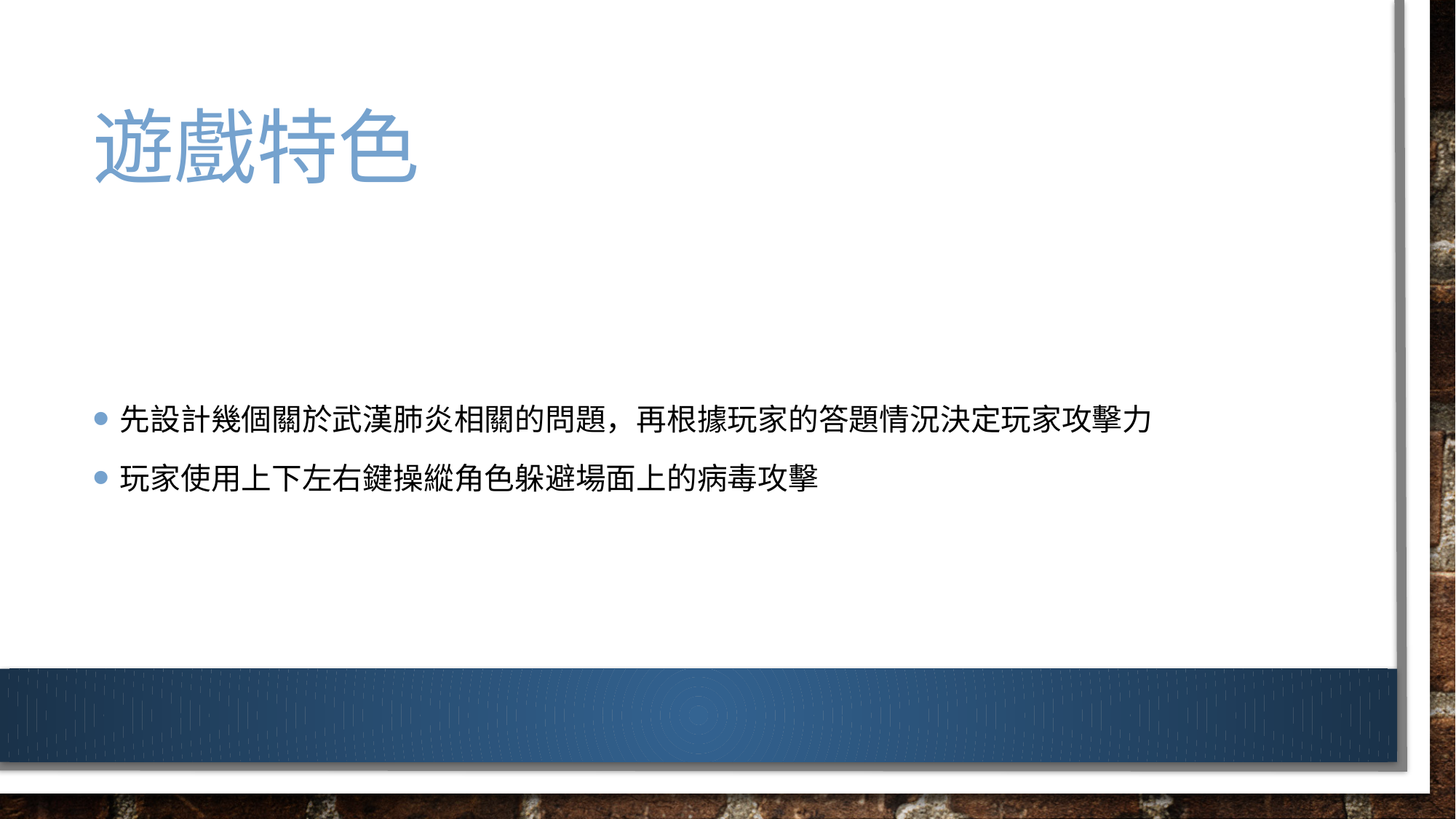

遊戲特色
先設計幾個關於武漢肺炎相關的問題，再根據玩家的答題情況決定玩家攻擊力
玩家使用上下左右鍵操縱角色躲避場面上的病毒攻擊